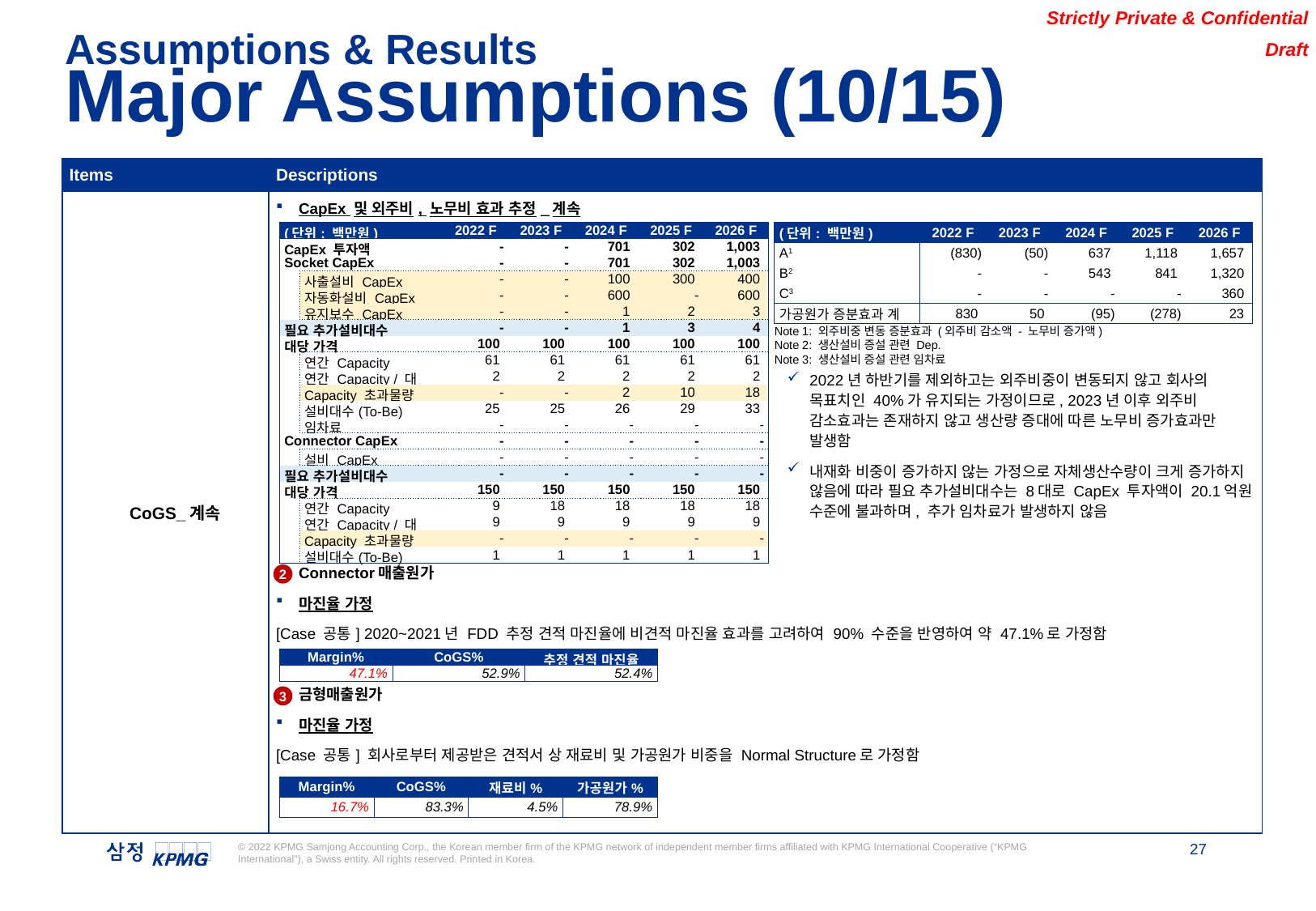

Assumptions & Results
Major Assumptions (10/15)
| Items | Descriptions |
| --- | --- |
| CoGS\_계속 | CapEx 및 외주비, 노무비 효과 추정\_계속 Connector매출원가 마진율 가정 [Case 공통] 2020~2021년 FDD 추정 견적 마진율에 비견적 마진율 효과를 고려하여 90% 수준을 반영하여 약 47.1%로 가정함 금형매출원가 마진율 가정 [Case 공통] 회사로부터 제공받은 견적서 상 재료비 및 가공원가 비중을 Normal Structure로 가정함 |
| (단위: 백만원) |  | 2022 F | 2023 F | 2024 F | 2025 F | 2026 F |
| --- | --- | --- | --- | --- | --- | --- |
| CapEx 투자액 |  | - | - | 701 | 302 | 1,003 |
| Socket CapEx |  | - | - | 701 | 302 | 1,003 |
|  | 사출설비 CapEx | - | - | 100 | 300 | 400 |
|  | 자동화설비 CapEx | - | - | 600 | - | 600 |
|  | 유지보수 CapEx | - | - | 1 | 2 | 3 |
| 필요 추가설비대수 |  | - | - | 1 | 3 | 4 |
| 대당 가격 |  | 100 | 100 | 100 | 100 | 100 |
|  | 연간 Capacity | 61 | 61 | 61 | 61 | 61 |
|  | 연간 Capacity / 대 | 2 | 2 | 2 | 2 | 2 |
|  | Capacity 초과물량 | - | - | 2 | 10 | 18 |
|  | 설비대수(To-Be) | 25 | 25 | 26 | 29 | 33 |
|  | 임차료 | - | - | - | - | - |
| Connector CapEx |  | - | - | - | - | - |
|  | 설비 CapEx | - | - | - | - | - |
| 필요 추가설비대수 |  | - | - | - | - | - |
| 대당 가격 |  | 150 | 150 | 150 | 150 | 150 |
|  | 연간 Capacity | 9 | 18 | 18 | 18 | 18 |
|  | 연간 Capacity / 대 | 9 | 9 | 9 | 9 | 9 |
|  | Capacity 초과물량 | - | - | - | - | - |
|  | 설비대수(To-Be) | 1 | 1 | 1 | 1 | 1 |
| (단위: 백만원) | 2022 F | 2023 F | 2024 F | 2025 F | 2026 F |
| --- | --- | --- | --- | --- | --- |
| A1 | (830) | (50) | 637 | 1,118 | 1,657 |
| B2 | - | - | 543 | 841 | 1,320 |
| C3 | - | - | - | - | 360 |
| 가공원가 증분효과 계 | 830 | 50 | (95) | (278) | 23 |
Note 1: 외주비중 변동 증분효과 (외주비 감소액 - 노무비 증가액)
Note 2: 생산설비 증설 관련 Dep.
Note 3: 생산설비 증설 관련 임차료
2022년 하반기를 제외하고는 외주비중이 변동되지 않고 회사의 목표치인 40%가 유지되는 가정이므로, 2023년 이후 외주비 감소효과는 존재하지 않고 생산량 증대에 따른 노무비 증가효과만 발생함
내재화 비중이 증가하지 않는 가정으로 자체생산수량이 크게 증가하지 않음에 따라 필요 추가설비대수는 8대로 CapEx 투자액이 20.1억원 수준에 불과하며, 추가 임차료가 발생하지 않음
2
| Margin% | CoGS% | 추정 견적 마진율 |
| --- | --- | --- |
| 47.1% | 52.9% | 52.4% |
3
| Margin% | CoGS% | 재료비% | 가공원가% |
| --- | --- | --- | --- |
| 16.7% | 83.3% | 4.5% | 78.9% |